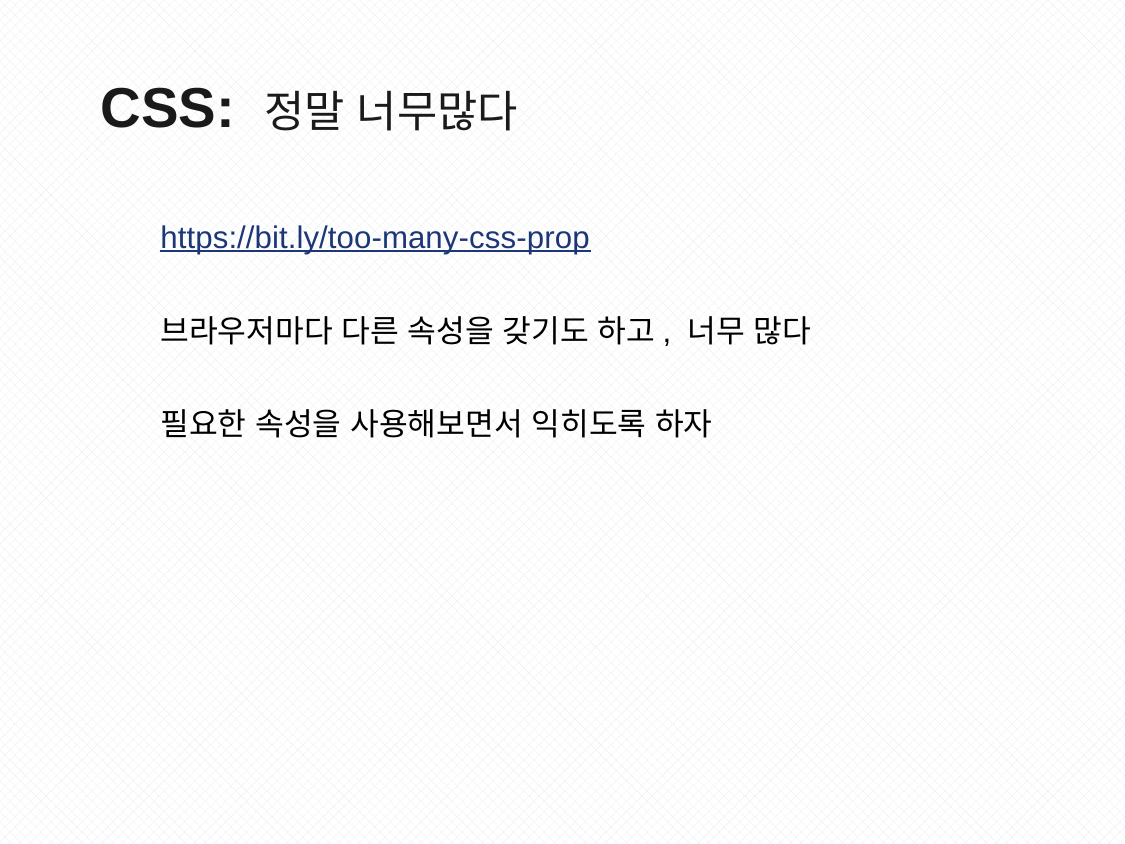

CSS: 정말 너무많다
https://bit.ly/too-many-css-prop
브라우저마다 다른 속성을 갖기도 하고, 너무 많다
필요한 속성을 사용해보면서 익히도록 하자